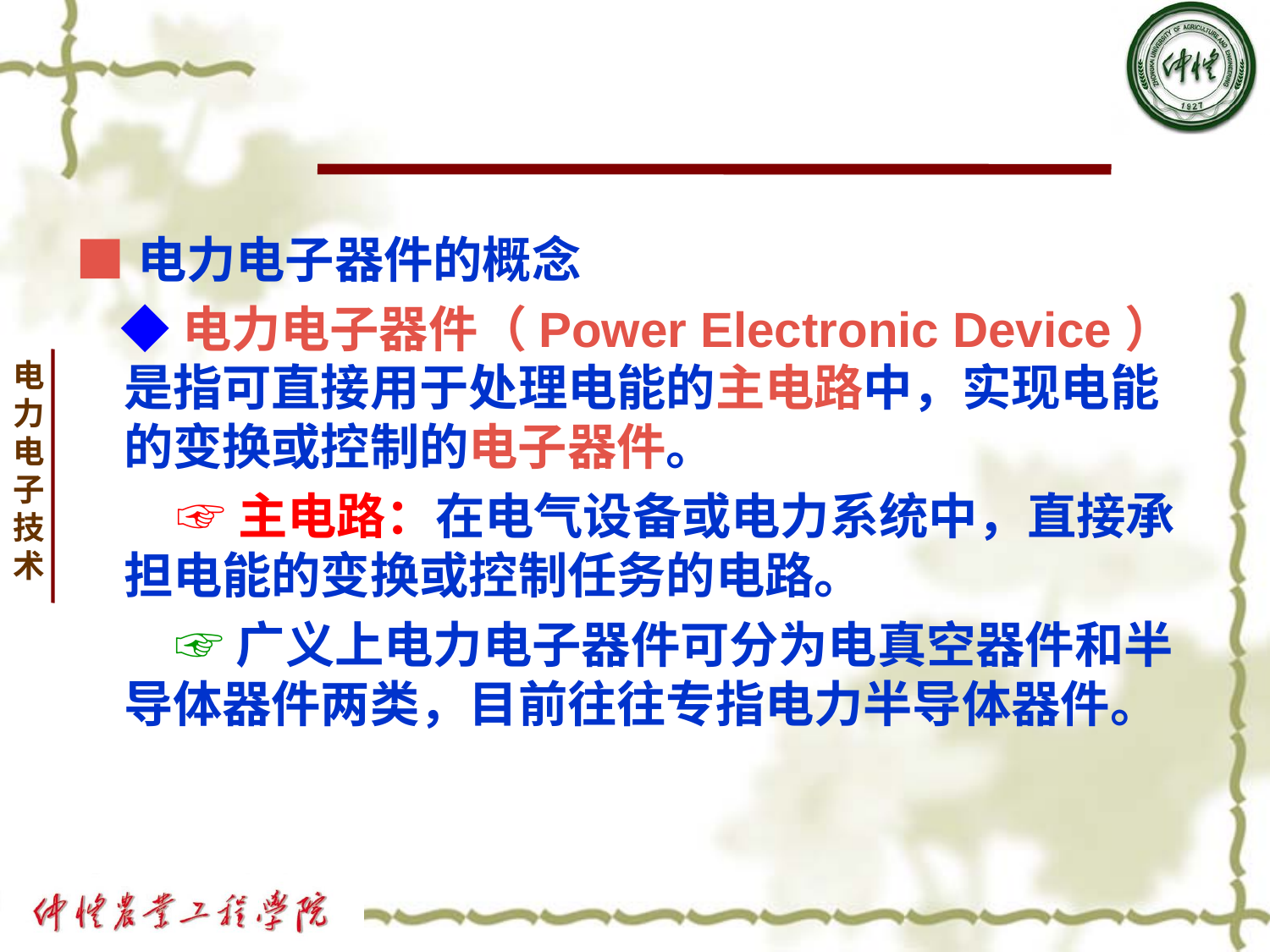

■电力电子器件的概念
    ◆电力电子器件（Power Electronic Device）是指可直接用于处理电能的主电路中，实现电能的变换或控制的电子器件。
         ☞主电路：在电气设备或电力系统中，直接承担电能的变换或控制任务的电路。
         ☞广义上电力电子器件可分为电真空器件和半导体器件两类，目前往往专指电力半导体器件。